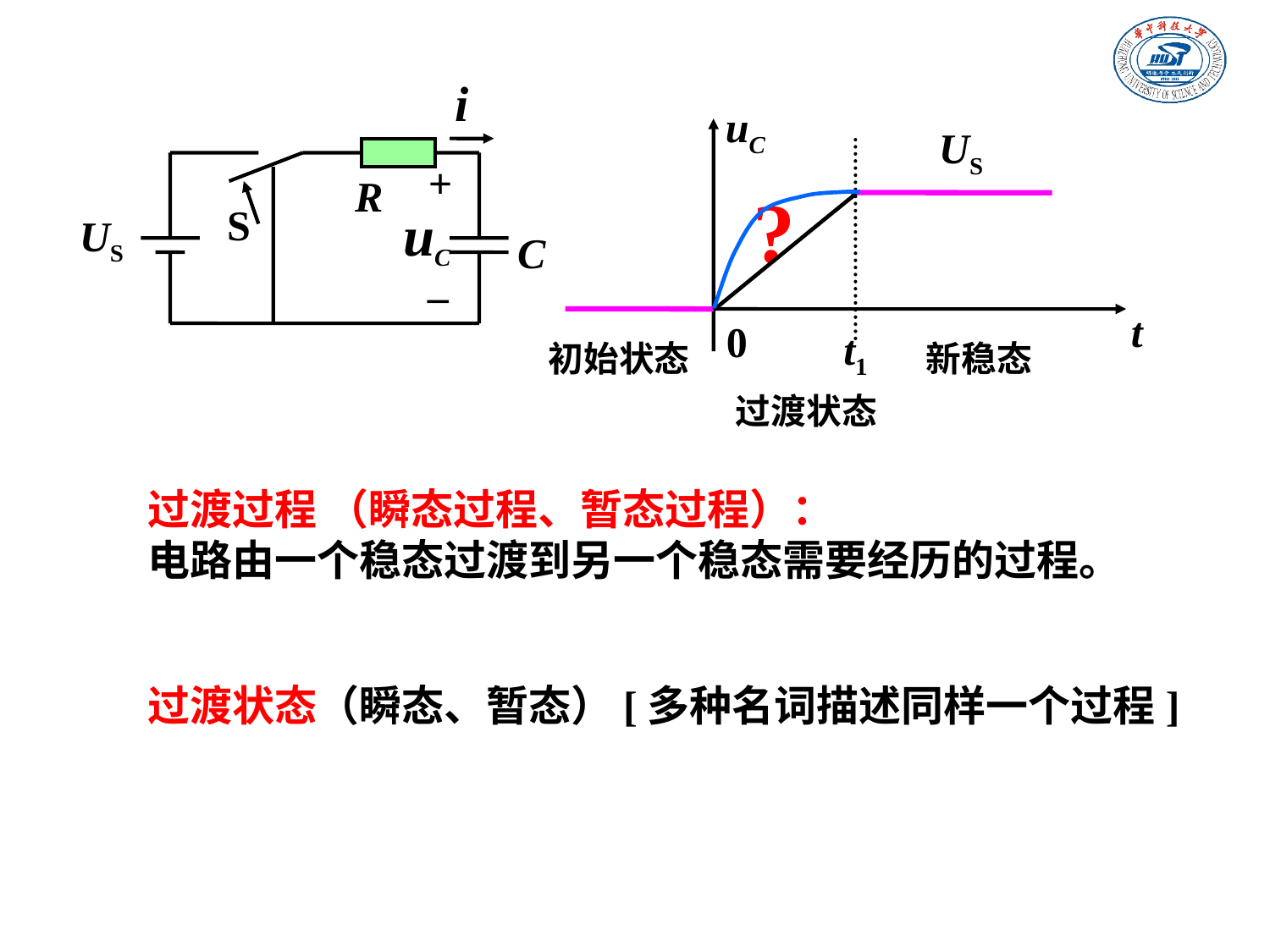

i

R
+
–
uC

S
US
C

uC

t

0
US

t1
?

初始状态
新稳态
过渡状态
过渡过程 （瞬态过程、暂态过程）：
电路由一个稳态过渡到另一个稳态需要经历的过程。
过渡状态（瞬态、暂态）[多种名词描述同样一个过程]